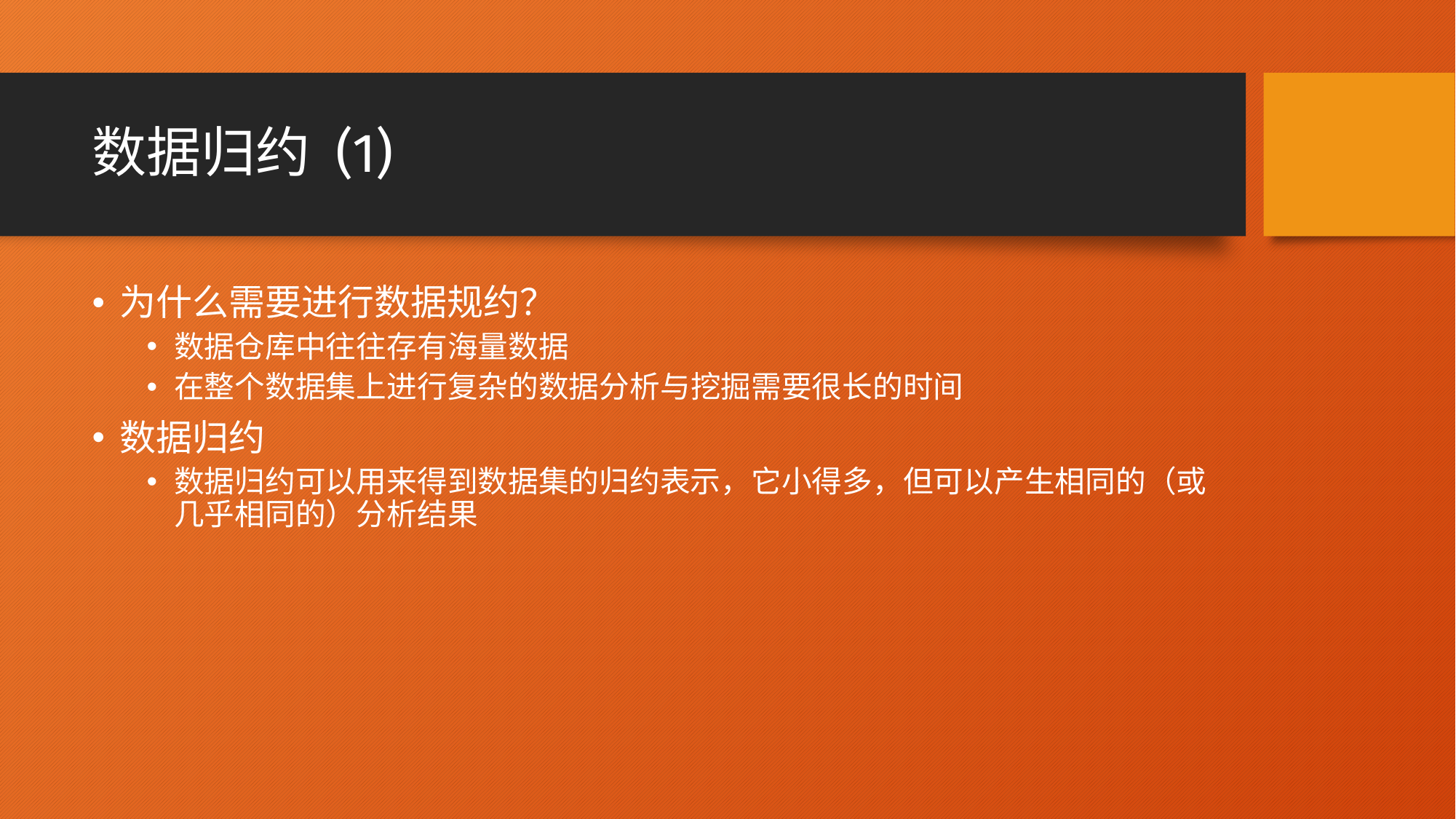

# 数据归约 (1)
为什么需要进行数据规约？
数据仓库中往往存有海量数据
在整个数据集上进行复杂的数据分析与挖掘需要很长的时间
数据归约
数据归约可以用来得到数据集的归约表示，它小得多，但可以产生相同的（或几乎相同的）分析结果